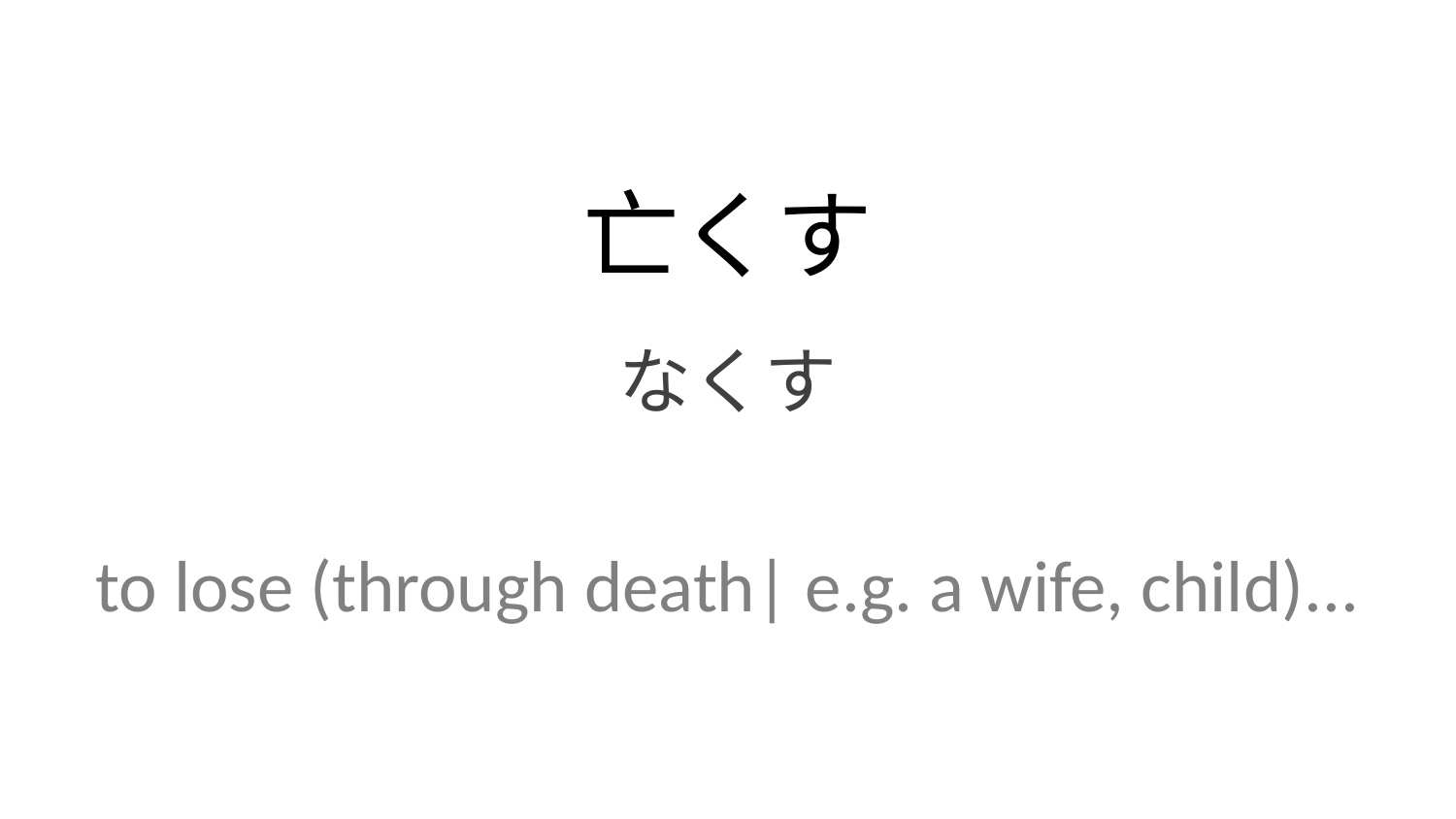

亡くす

なくす
to lose (through death| e.g. a wife, child)...